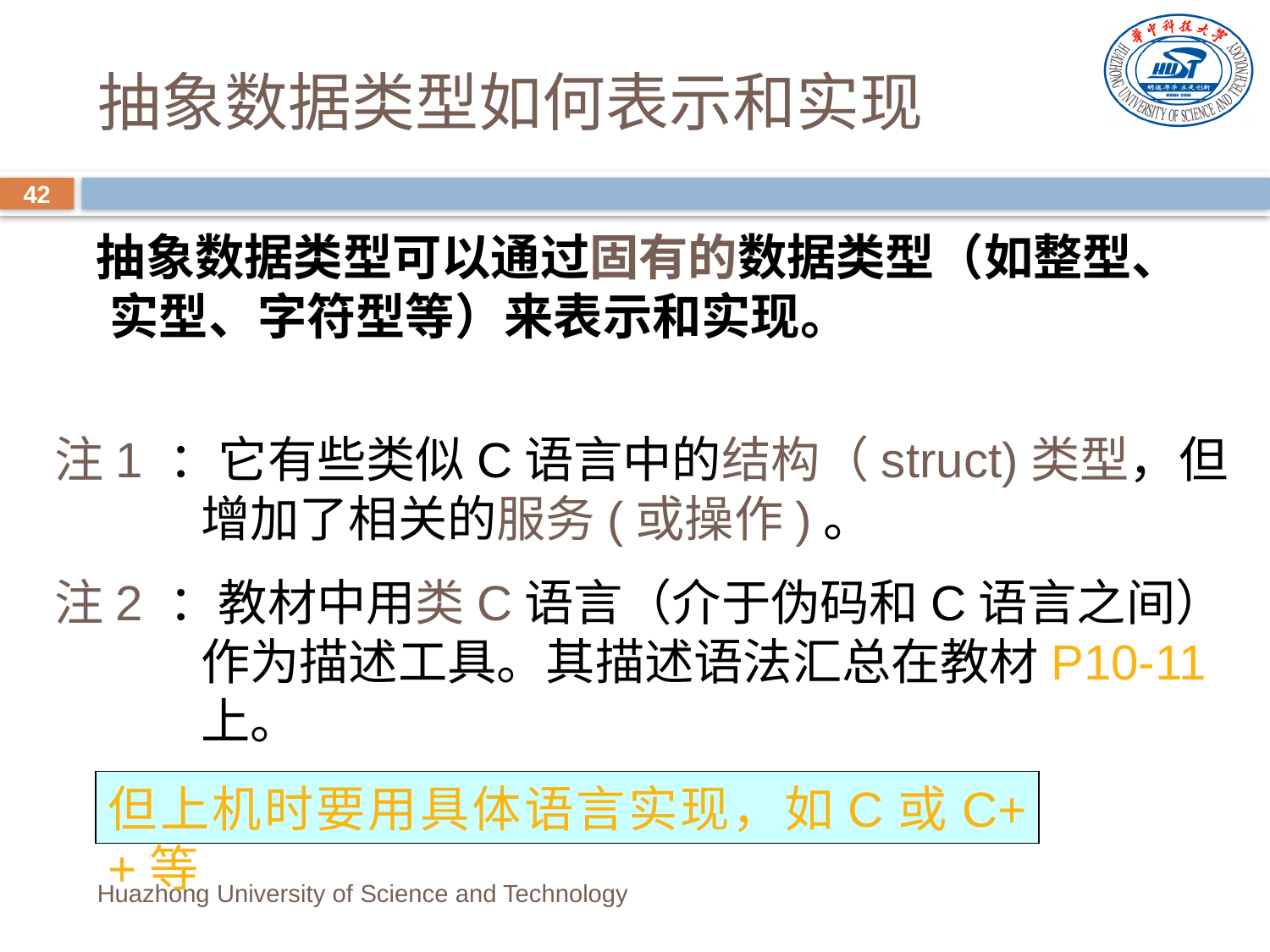

# 抽象数据类型如何表示和实现
42
  抽象数据类型可以通过固有的数据类型（如整型、实型、字符型等）来表示和实现。
注1 ：它有些类似C语言中的结构（struct)类型，但增加了相关的服务(或操作)。
注2 ：教材中用类C语言（介于伪码和C语言之间）作为描述工具。其描述语法汇总在教材P10-11上。
但上机时要用具体语言实现，如C或C++等
Huazhong University of Science and Technology